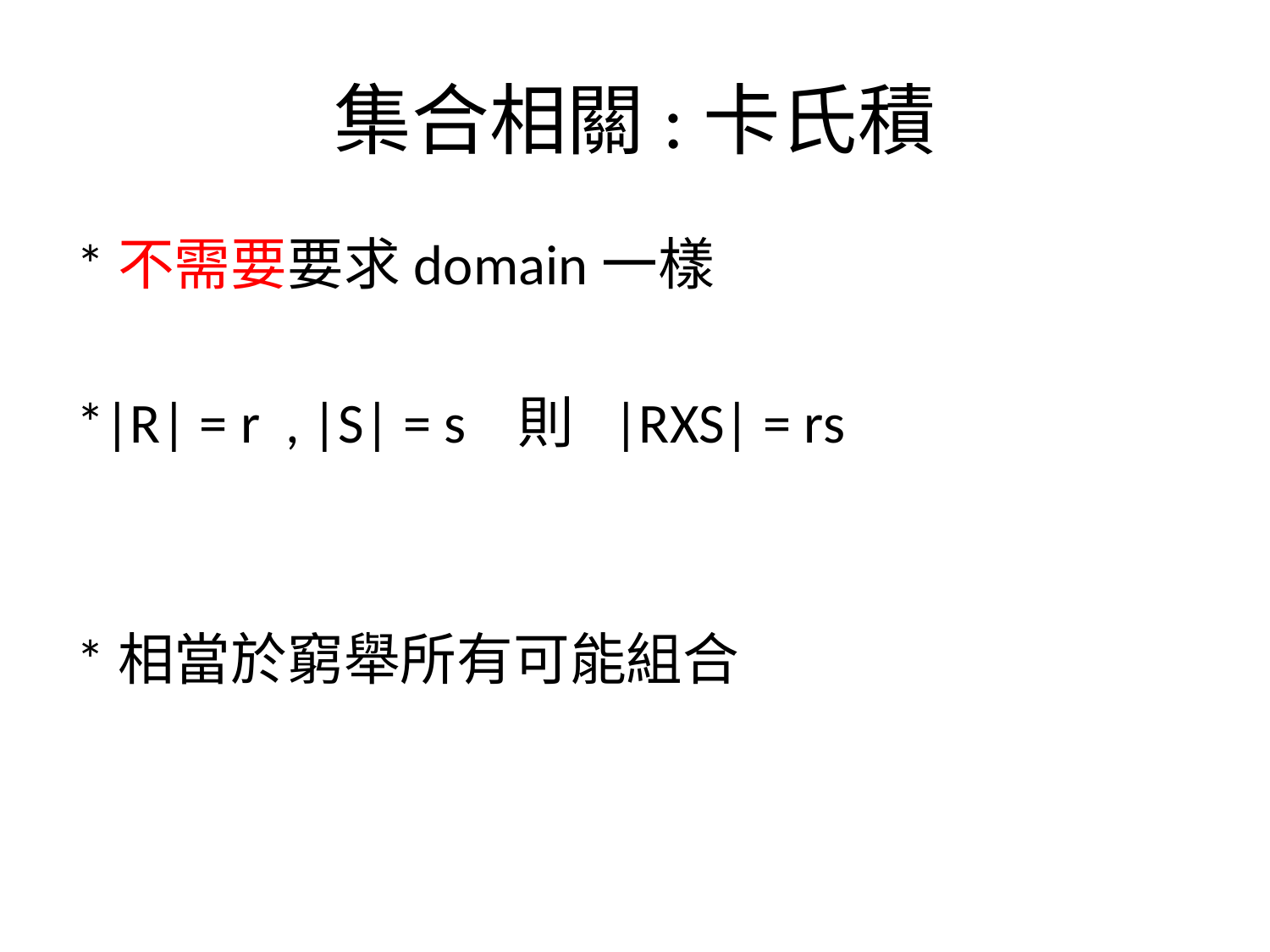

# 集合相關:卡氏積
*不需要要求domain一樣

*|R| = r  , |S| = s   則  |RXS| = rs

*相當於窮舉所有可能組合